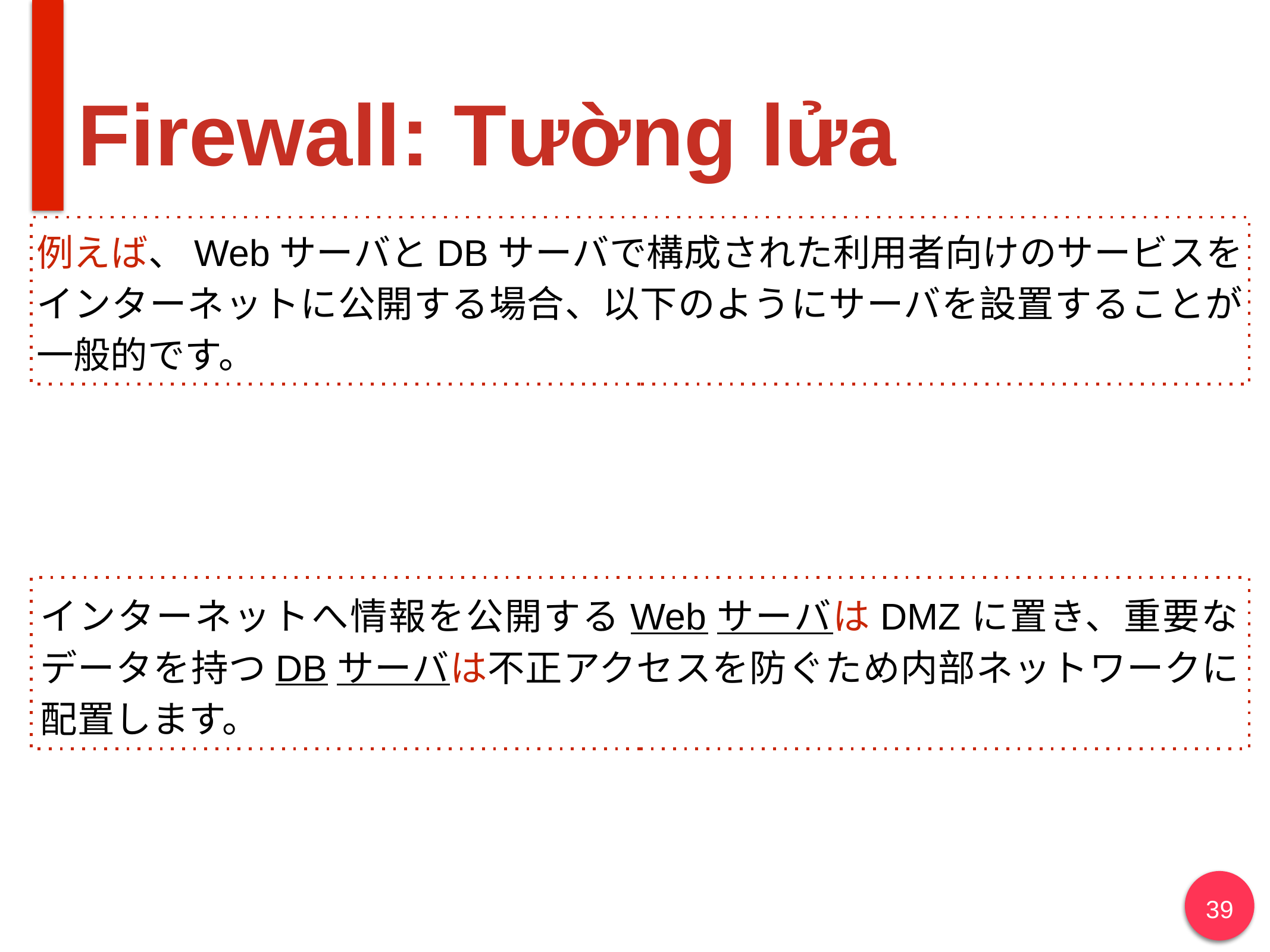

# Firewall: Tường lửa
例えば、WebサーバとDBサーバで構成された利用者向けのサービスを
インターネットに公開する場合、以下のようにサーバを設置することが一般的です。

インターネットへ情報を公開するWebサーバはDMZに置き、重要な
データを持つDBサーバは不正アクセスを防ぐため内部ネットワークに配置します。

39